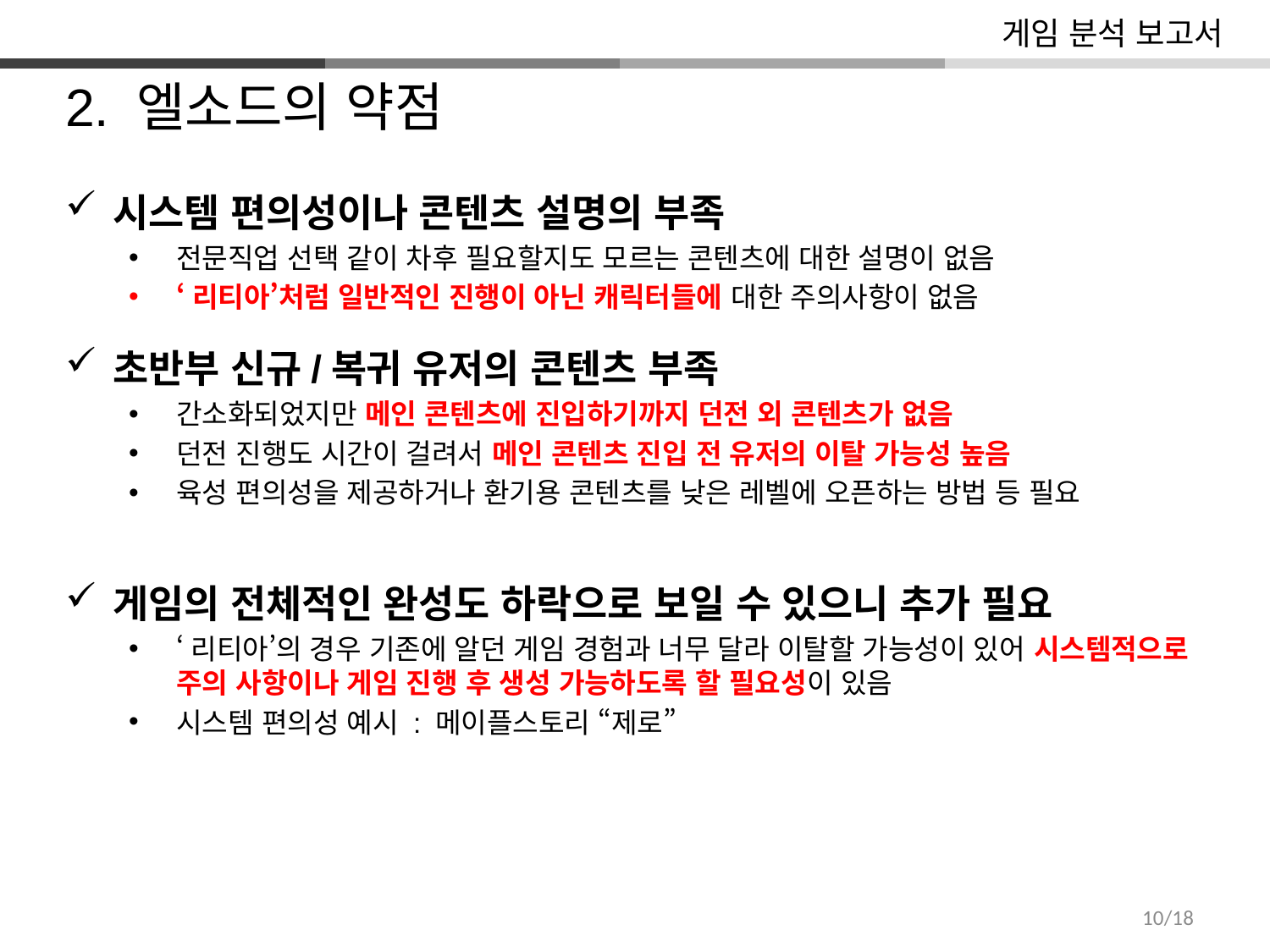

게임 분석 보고서
2. 엘소드의 약점
시스템 편의성이나 콘텐츠 설명의 부족
전문직업 선택 같이 차후 필요할지도 모르는 콘텐츠에 대한 설명이 없음
‘리티아’처럼 일반적인 진행이 아닌 캐릭터들에 대한 주의사항이 없음
초반부 신규/복귀 유저의 콘텐츠 부족
간소화되었지만 메인 콘텐츠에 진입하기까지 던전 외 콘텐츠가 없음
던전 진행도 시간이 걸려서 메인 콘텐츠 진입 전 유저의 이탈 가능성 높음
육성 편의성을 제공하거나 환기용 콘텐츠를 낮은 레벨에 오픈하는 방법 등 필요

게임의 전체적인 완성도 하락으로 보일 수 있으니 추가 필요
‘리티아’의 경우 기존에 알던 게임 경험과 너무 달라 이탈할 가능성이 있어 시스템적으로 주의 사항이나 게임 진행 후 생성 가능하도록 할 필요성이 있음
시스템 편의성 예시 : 메이플스토리 “제로”
10/18